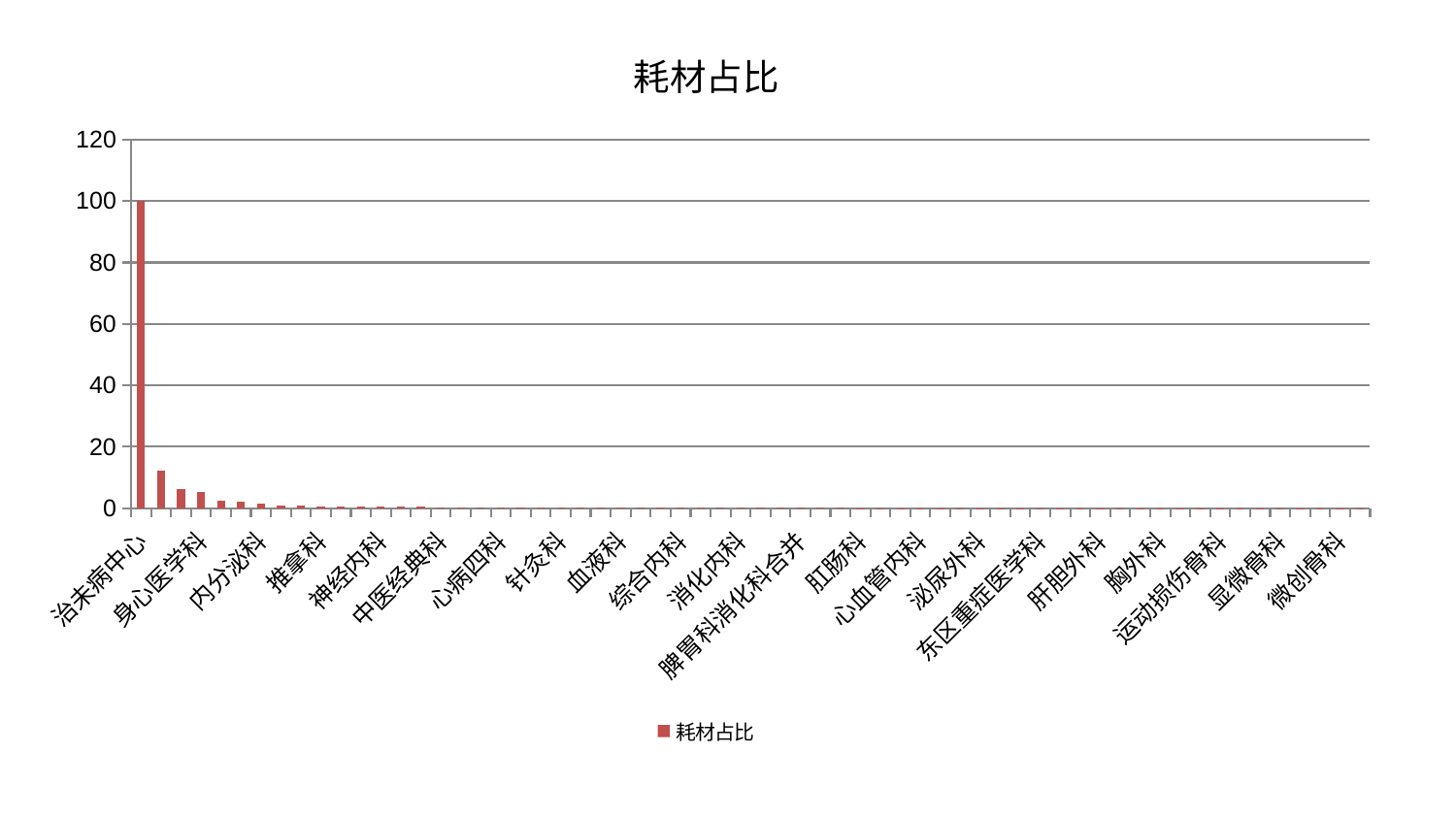

### Chart: 耗材占比

| Category | 耗材占比 |
|---|---|
| 治未病中心 | 100.0 |
| 小儿推拿科 | 12.109452613966955 |
| 产科 | 6.251934682583938 |
| 身心医学科 | 5.234557279442558 |
| 皮肤科 | 2.568641718001846 |
| 中医外治中心 | 2.2689183823079735 |
| 内分泌科 | 1.5987867436314716 |
| 风湿病科 | 0.9079928042456379 |
| 脑病一科 | 0.8572837909817255 |
| 推拿科 | 0.5632620584309556 |
| 呼吸内科 | 0.5089257981835612 |
| 肿瘤内科 | 0.48662466060670295 |
| 神经内科 | 0.4566128232642117 |
| 美容皮肤科 | 0.41436446497973217 |
| 脑病三科 | 0.413188352490502 |
| 中医经典科 | 0.3582482801129743 |
| 心病三科 | 0.34861143593358396 |
| 康复科 | 0.34218352374563077 |
| 心病四科 | 0.334341266793186 |
| 妇科妇二科合并 | 0.2935397649825615 |
| 妇科 | 0.2935397649825615 |
| 针灸科 | 0.284628649341477 |
| 男科 | 0.279589171870921 |
| 老年医学科 | 0.2794437753162885 |
| 血液科 | 0.2661120173750256 |
| 肝病科 | 0.25938440583652894 |
| 脑病二科 | 0.23041483126217574 |
| 综合内科 | 0.2245783207946167 |
| 口腔科 | 0.2162275403582224 |
| 眼科 | 0.19130871083767606 |
| 消化内科 | 0.18366969637245348 |
| 耳鼻喉科 | 0.1641894070572803 |
| 妇二科 | 0.15040336028700246 |
| 脾胃科消化科合并 | 0.11808271598602513 |
| 脾胃病科 | 0.11808271598602513 |
| 儿科 | 0.11397943361542552 |
| 肛肠科 | 0.08737319848029496 |
| 西区重症医学科 | 0.07194574991953127 |
| 肾病科 | 0.0651701990276926 |
| 心血管内科 | 0.05982937615000381 |
| 肾脏内科 | 0.05945066177233133 |
| 重症医学科 | 0.05765534248884864 |
| 泌尿外科 | 0.05484566121598539 |
| 乳腺甲状腺外科 | 0.05360946201651732 |
| 东区肾病科 | 0.05266398437730776 |
| 东区重症医学科 | 0.052629446906905374 |
| 心病一科 | 0.04446237546554385 |
| 普通外科 | 0.03866124261448771 |
| 肝胆外科 | 0.03451382476472041 |
| 心病二科 | 0.02632304801348754 |
| 神经外科 | 0.019423684013935547 |
| 胸外科 | 0.014100907434185557 |
| 周围血管科 | 0.01246461941767063 |
| 小儿骨科 | 0.011085552423661492 |
| 运动损伤骨科 | 0.009004662925667845 |
| 创伤骨科 | 0.008914888586514885 |
| 脊柱骨科 | 0.00834932075663074 |
| 显微骨科 | 0.008252490158985304 |
| 骨科 | 0.008183414874793734 |
| 关节骨科 | 0.007544792206280915 |
| 微创骨科 | 0.007028188589502111 |
| 医院 | 5.335214663284707e-05 |
184